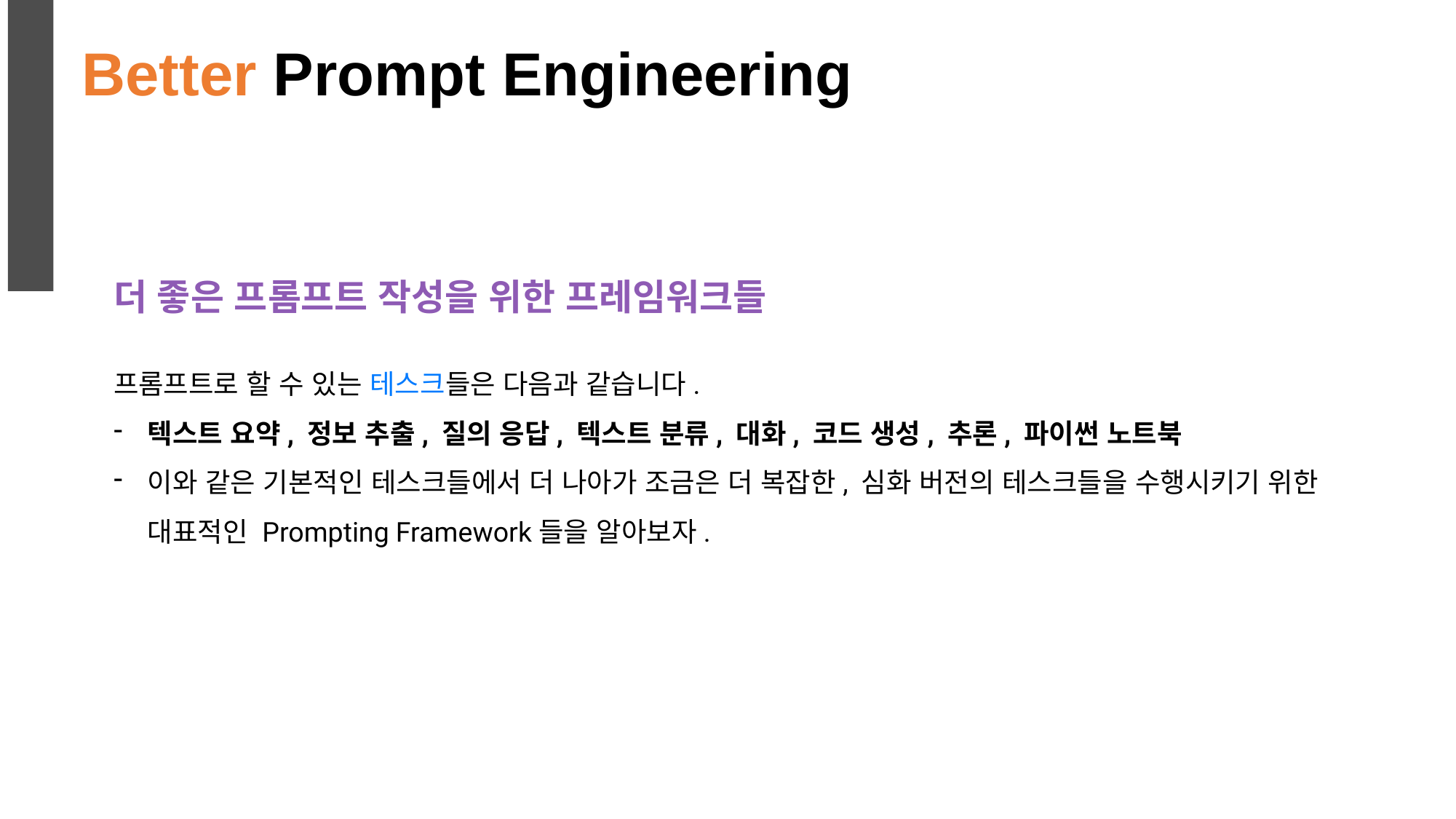

Better Prompt Engineering
더 좋은 프롬프트 작성을 위한 프레임워크들

프롬프트로 할 수 있는 테스크들은 다음과 같습니다.
텍스트 요약, 정보 추출, 질의 응답, 텍스트 분류, 대화, 코드 생성, 추론, 파이썬 노트북
이와 같은 기본적인 테스크들에서 더 나아가 조금은 더 복잡한, 심화 버전의 테스크들을 수행시키기 위한 대표적인 Prompting Framework들을 알아보자.